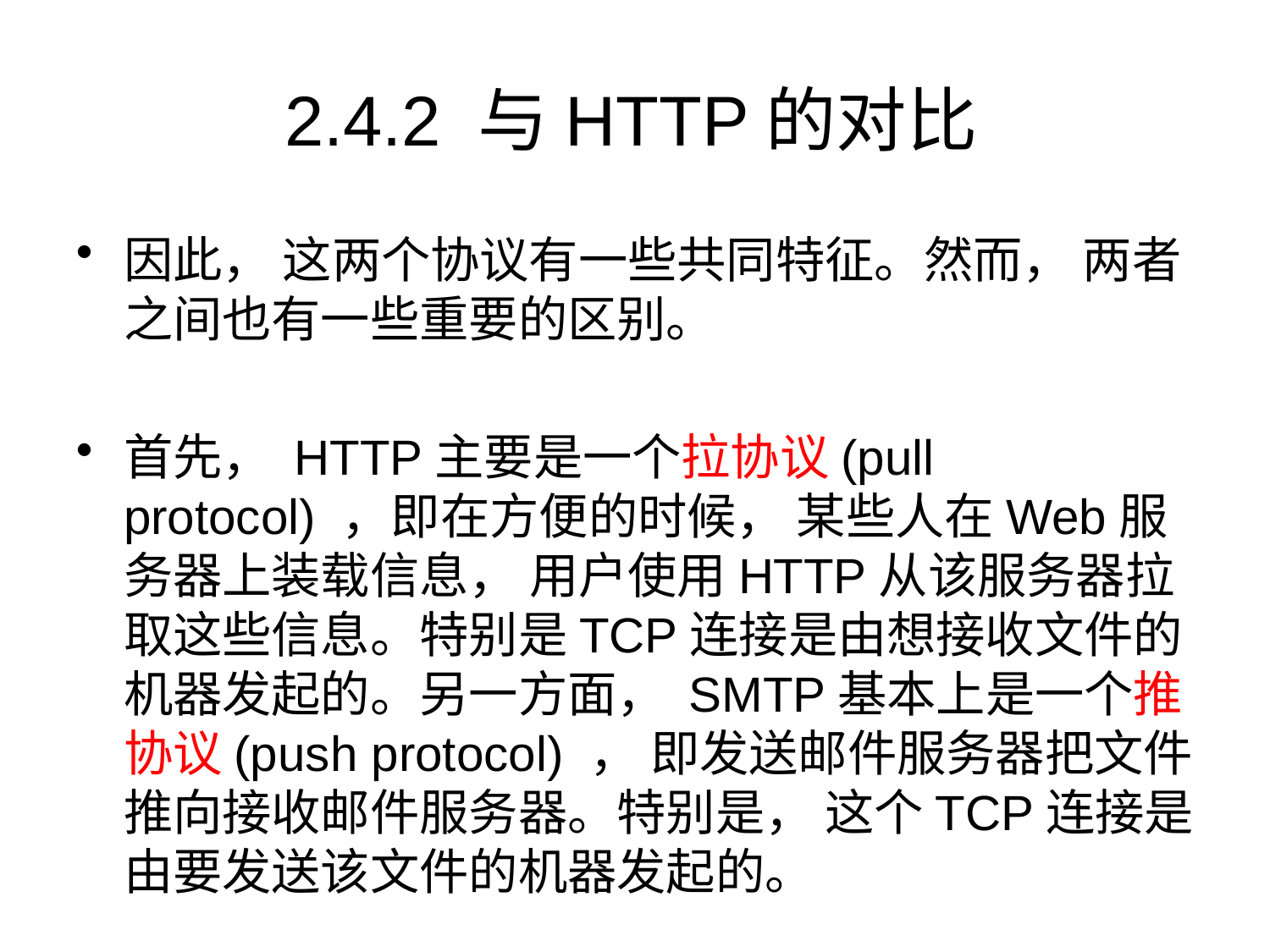

# 2.4.2 与HTTP的对比
因此， 这两个协议有一些共同特征。然而， 两者之间也有一些重要的区别。

首先， HTTP主要是一个拉协议(pull protocol) ，即在方便的时候， 某些人在Web服务器上装载信息， 用户使用HTTP从该服务器拉取这些信息。特别是TCP连接是由想接收文件的机器发起的。另一方面， SMTP基本上是一个推协议(push protocol) ， 即发送邮件服务器把文件推向接收邮件服务器。特别是， 这个TCP连接是由要发送该文件的机器发起的。